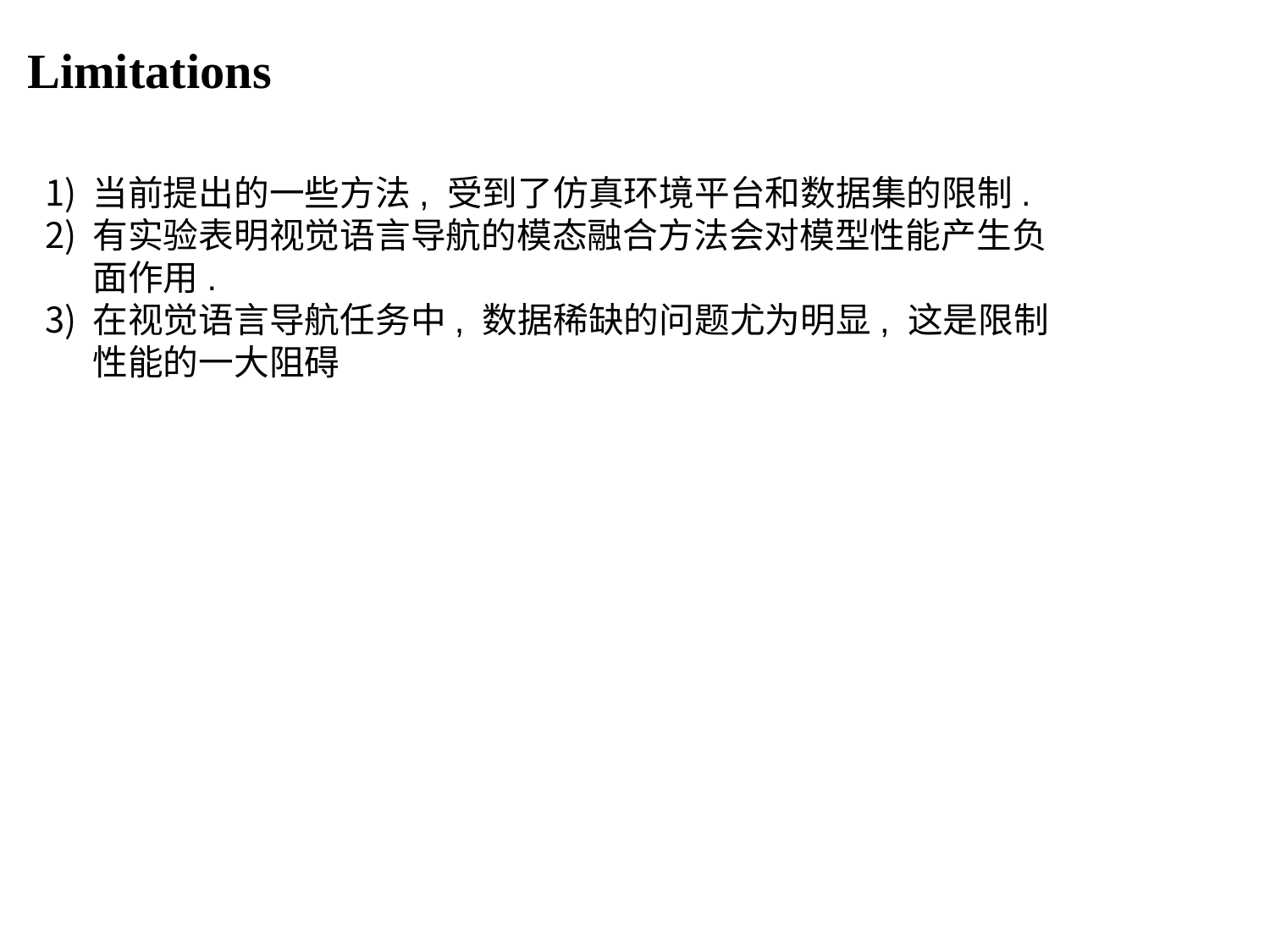

Limitations
当前提出的一些方法, 受到了仿真环境平台和数据集的限制.
有实验表明视觉语言导航的模态融合方法会对模型性能产生负面作用.
在视觉语言导航任务中, 数据稀缺的问题尤为明显, 这是限制性能的一大阻碍